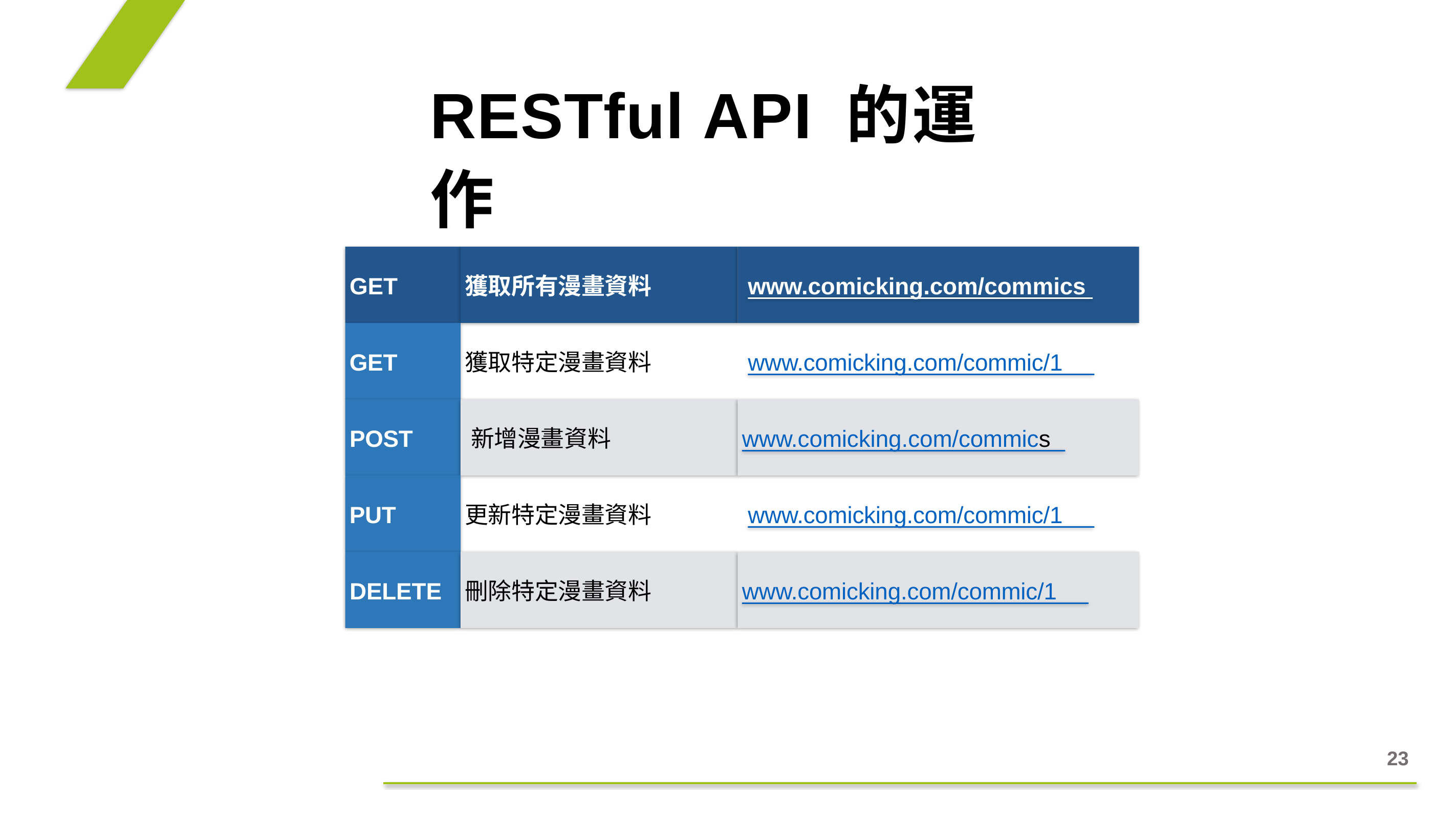

RESTful API 的運作

GET	獲取所有漫畫資料	www.comicking.com/commics

GET	獲取特定漫畫資料	www.comicking.com/commic/1

POST	新增漫畫資料	www.comicking.com/commics

PUT	更新特定漫畫資料	www.comicking.com/commic/1

DELETE	刪除特定漫畫資料	www.comicking.com/commic/1

23